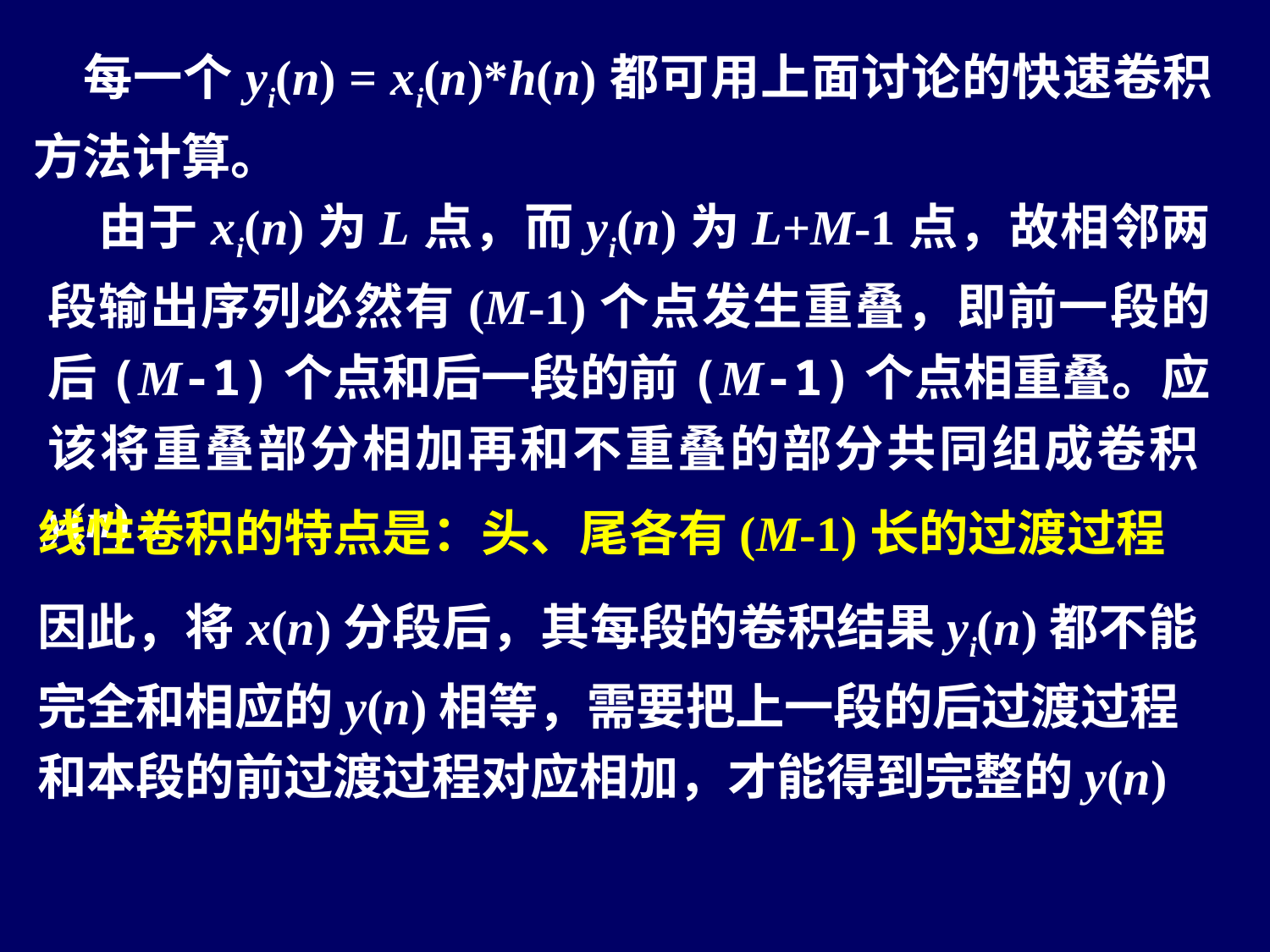

每一个yi(n) = xi(n)*h(n)都可用上面讨论的快速卷积方法计算。
   由于xi(n)为L点，而yi(n)为L+M-1点，故相邻两段输出序列必然有(M-1)个点发生重叠，即前一段的后(M-1)个点和后一段的前(M-1)个点相重叠。应该将重叠部分相加再和不重叠的部分共同组成卷积y(n)。
线性卷积的特点是：头、尾各有(M-1)长的过渡过程
因此，将x(n)分段后，其每段的卷积结果yi(n)都不能完全和相应的y(n)相等，需要把上一段的后过渡过程和本段的前过渡过程对应相加，才能得到完整的y(n)